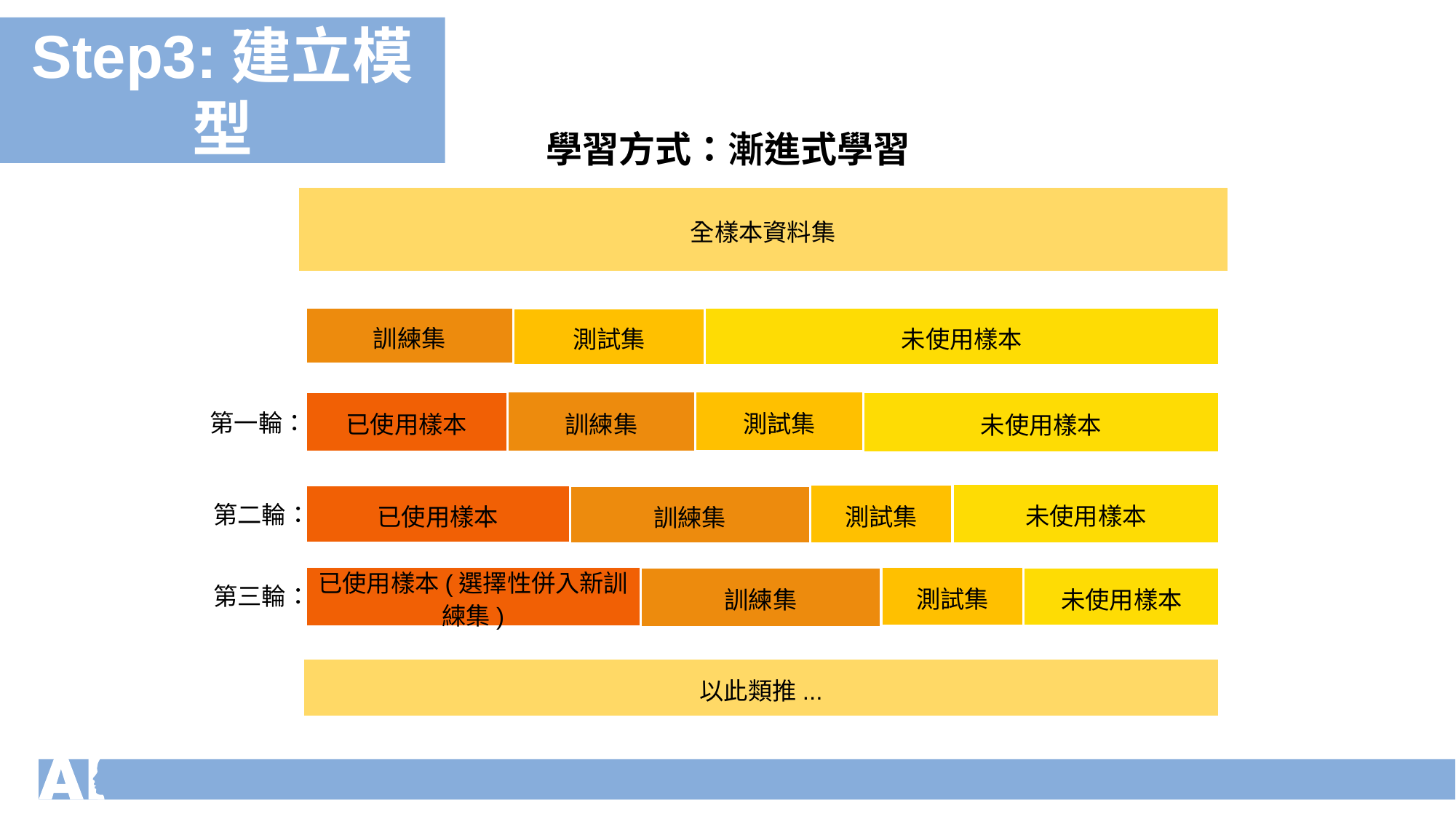

Step3:建立模型
學習方式：漸進式學習
全樣本資料集
訓練集
未使用樣本
測試集
第一輪：
測試集
訓練集
已使用樣本
未使用樣本
第二輪：
未使用樣本
測試集
已使用樣本
訓練集
第三輪：
已使用樣本(選擇性併入新訓練集)
測試集
訓練集
未使用樣本
以此類推...